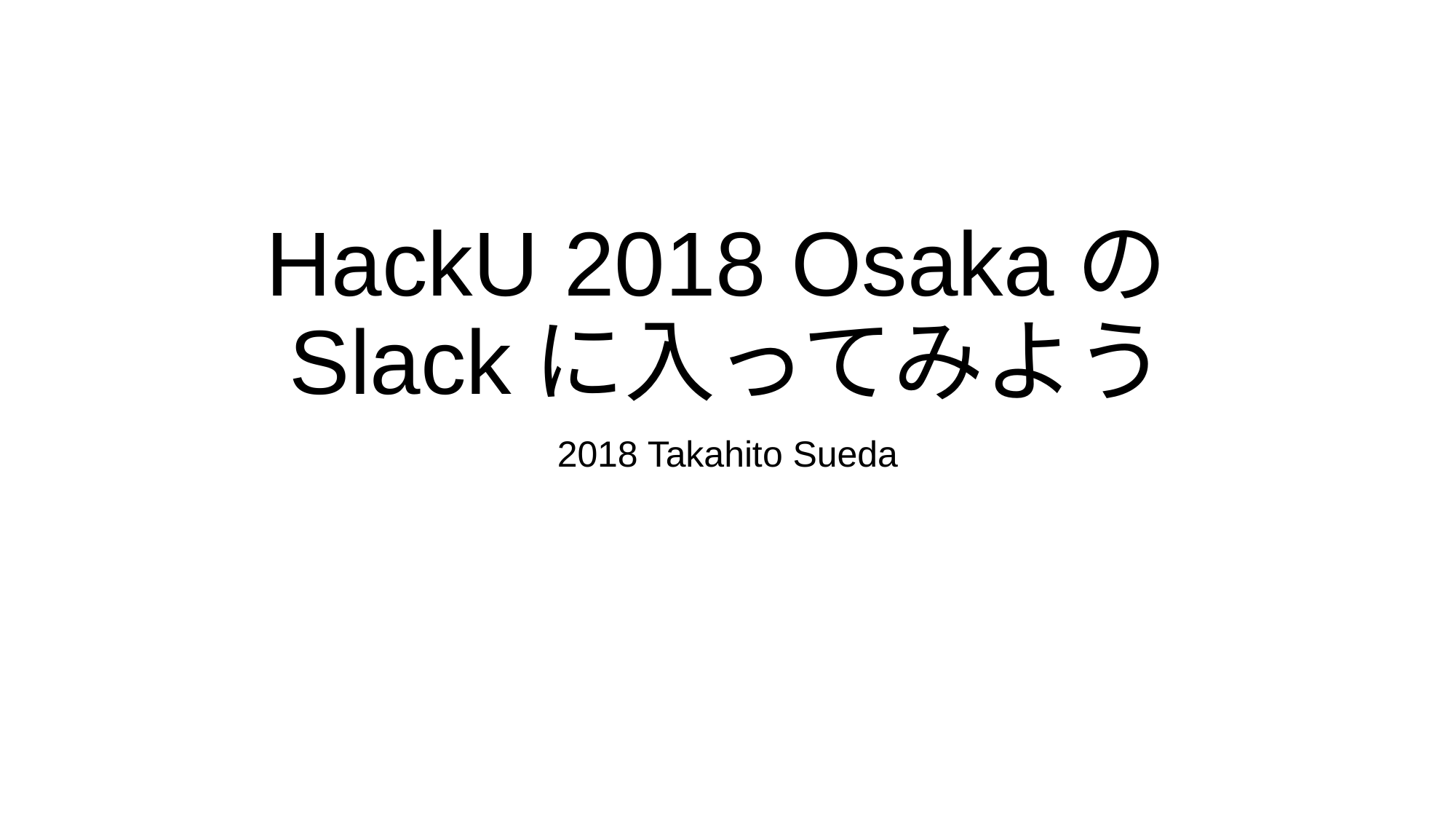

# HackU 2018 OsakaのSlackに入ってみよう
2018 Takahito Sueda